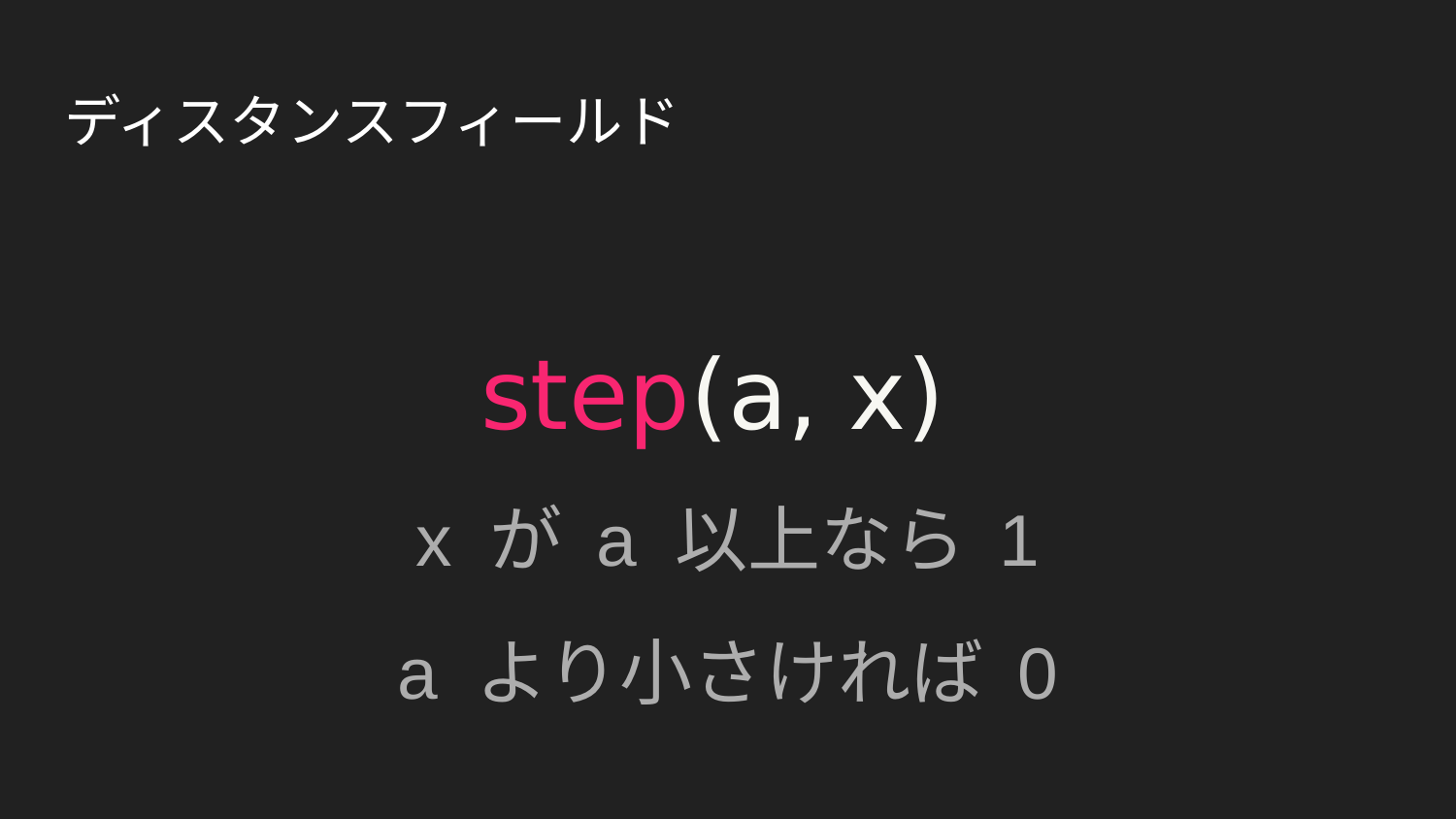

# ディスタンスフィールド
step(a, x)
x が a 以上なら 1
a より小さければ 0